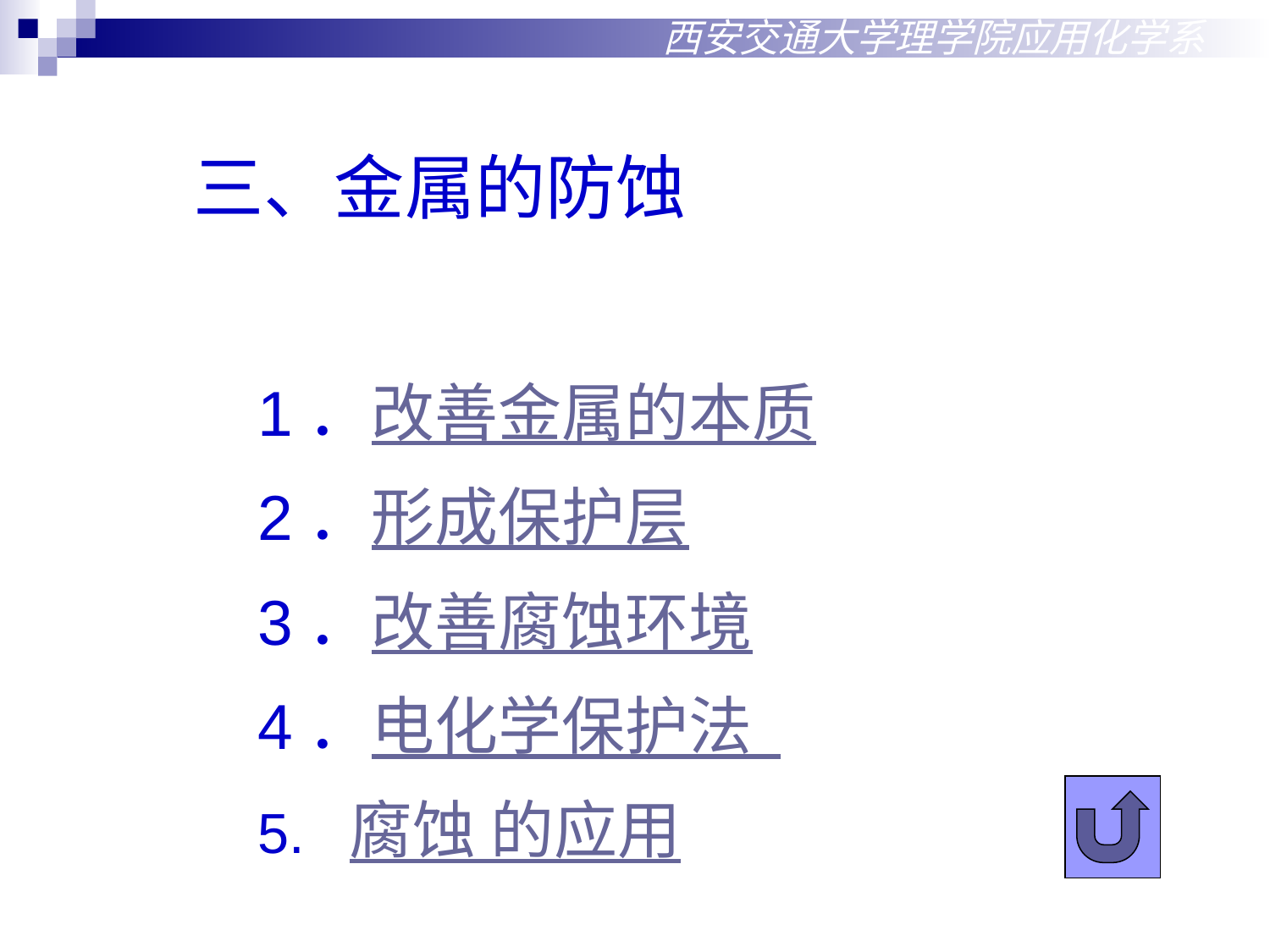

西安交通大学理学院应用化学系
三、金属的防蚀
1．改善金属的本质
2．形成保护层
3．改善腐蚀环境
4．电化学保护法
5.  腐蚀 的应用